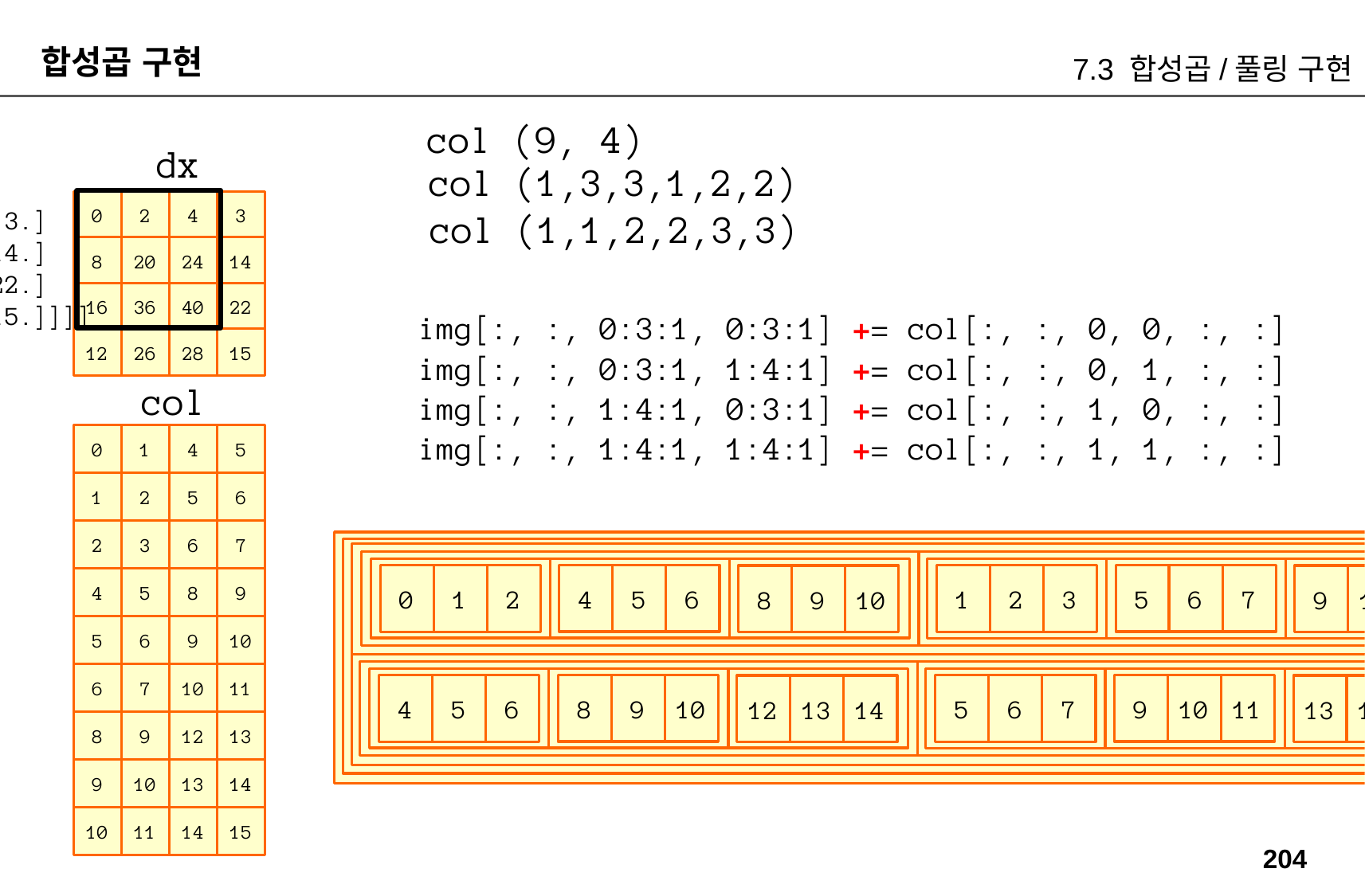

합성곱 구현
7.3 합성곱/풀링 구현
col (9, 4)
dx
col (1,3,3,1,2,2)

0
2
4
3
[[[[ 0.  2.  4.  3.]
   [ 8. 20. 24. 14.]
   [16. 36. 40. 22.]
   [12. 26. 28. 15.]]]]
col (1,1,2,2,3,3)
8
20
24
14
16
36
40
22
img[:, :, 0:3:1, 0:3:1] += col[:, :, 0, 0, :, :]
img[:, :, 0:3:1, 1:4:1] += col[:, :, 0, 1, :, :]
img[:, :, 1:4:1, 0:3:1] += col[:, :, 1, 0, :, :]
img[:, :, 1:4:1, 1:4:1] += col[:, :, 1, 1, :, :]
12
26
28
15
col
0
1
4
5
1
2
5
6
2
3
6
7

4
5
6
5
6
7
0
1
2
1
2
3
8
9
10
9
10
11
4
5
8
9
5
6
9
10

6
7
10
11

8
9
10
9
10
11
4
5
6
5
6
7
12
13
14
13
14
15
8
9
12
13
9
10
13
14
10
11
14
15